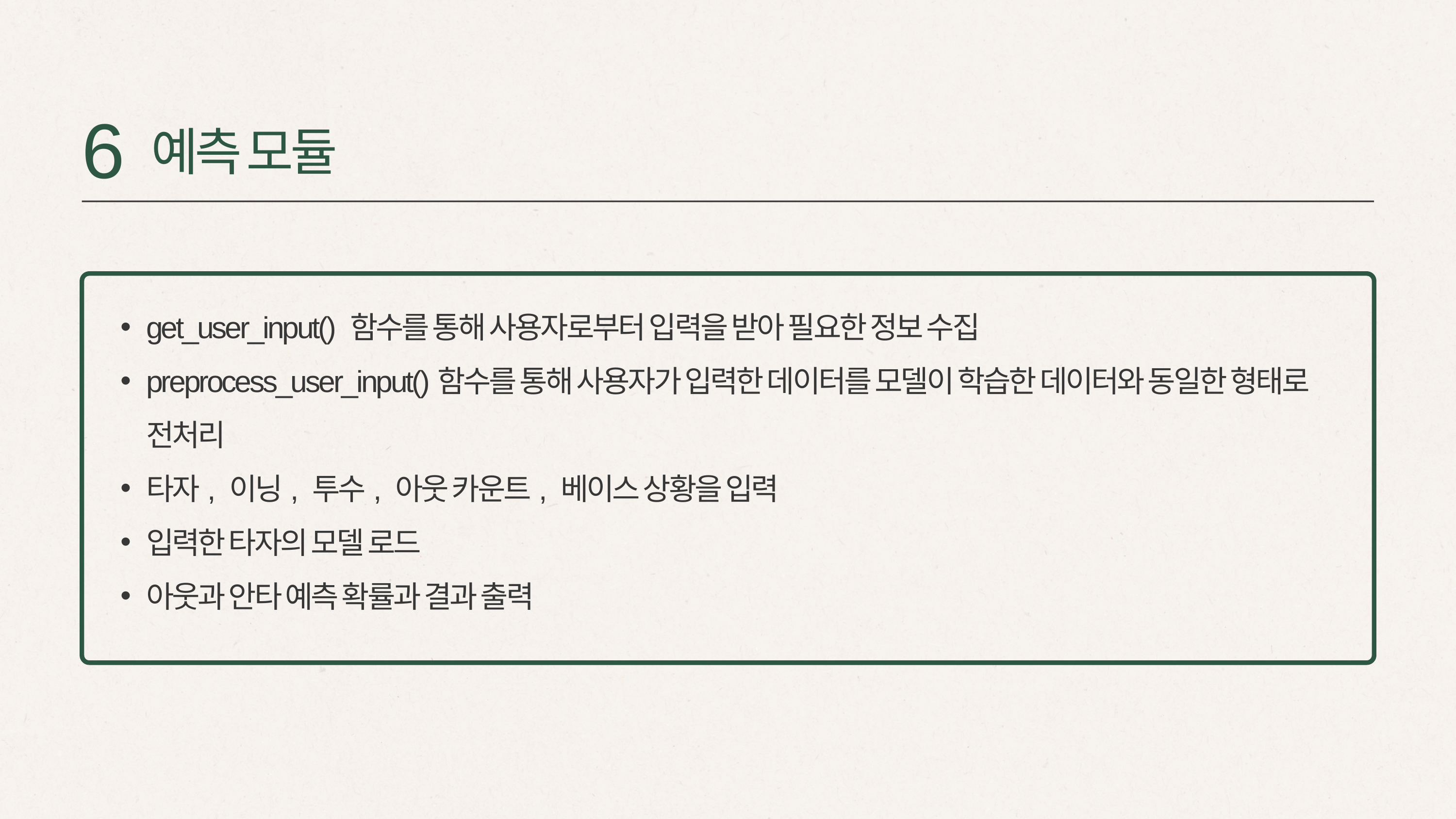

6
예측 모듈

get_user_input() 함수를 통해 사용자로부터 입력을 받아 필요한 정보 수집
preprocess_user_input()함수를 통해 사용자가 입력한 데이터를 모델이 학습한 데이터와 동일한 형태로 전처리
타자, 이닝, 투수, 아웃 카운트, 베이스 상황을 입력
입력한 타자의 모델 로드
아웃과 안타 예측 확률과 결과 출력